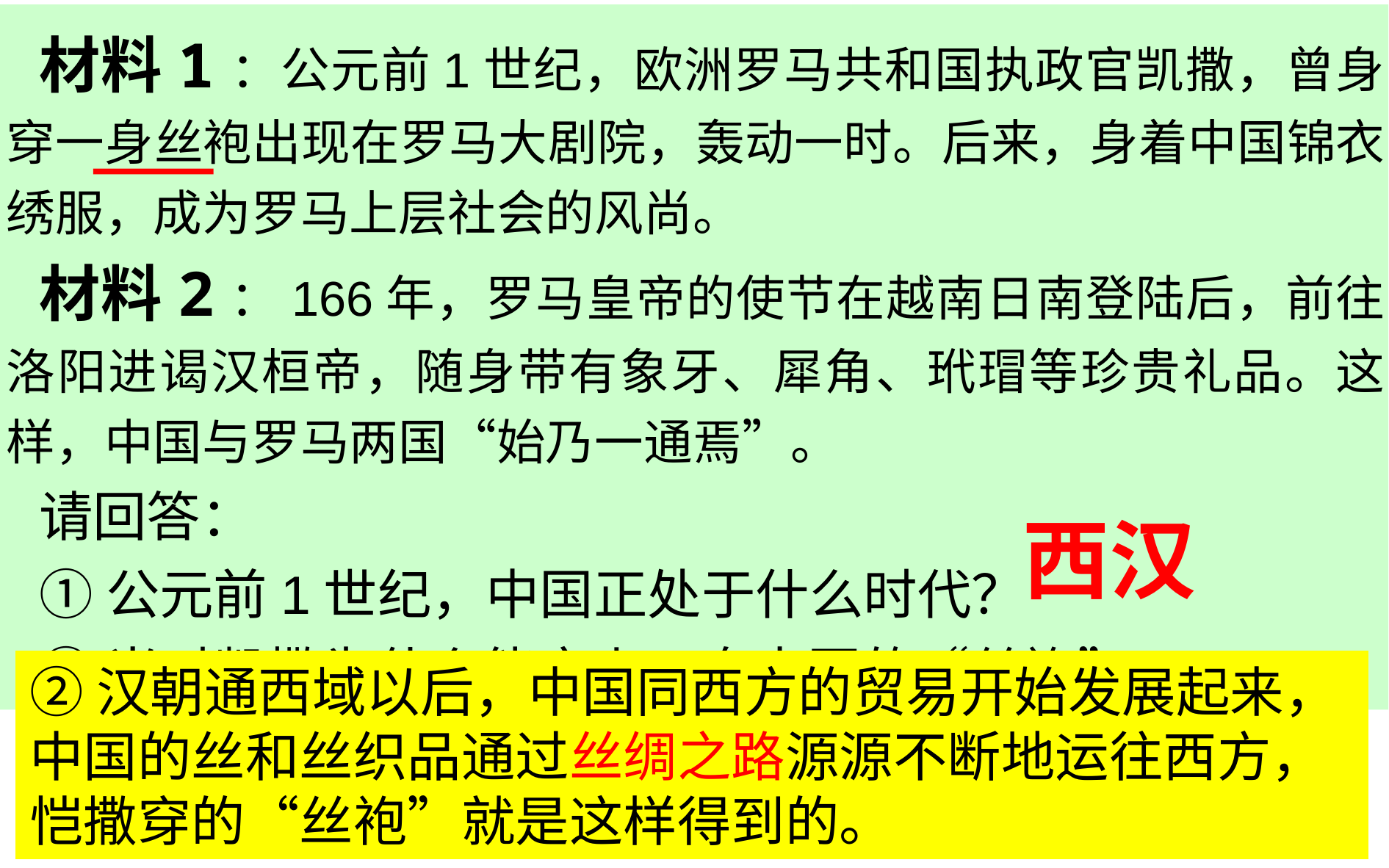

材料1：公元前1世纪，欧洲罗马共和国执政官凯撒，曾身穿一身丝袍出现在罗马大剧院，轰动一时。后来，身着中国锦衣绣服，成为罗马上层社会的风尚。
材料2：166年，罗马皇帝的使节在越南日南登陆后，前往洛阳进谒汉桓帝，随身带有象牙、犀角、玳瑁等珍贵礼品。这样，中国与罗马两国“始乃一通焉”。
请回答：
①公元前1世纪，中国正处于什么时代？
②当时凯撒为什么能穿上一身中国的“丝袍”？

西汉
②汉朝通西域以后，中国同西方的贸易开始发展起来，中国的丝和丝织品通过丝绸之路源源不断地运往西方，恺撒穿的“丝袍”就是这样得到的。